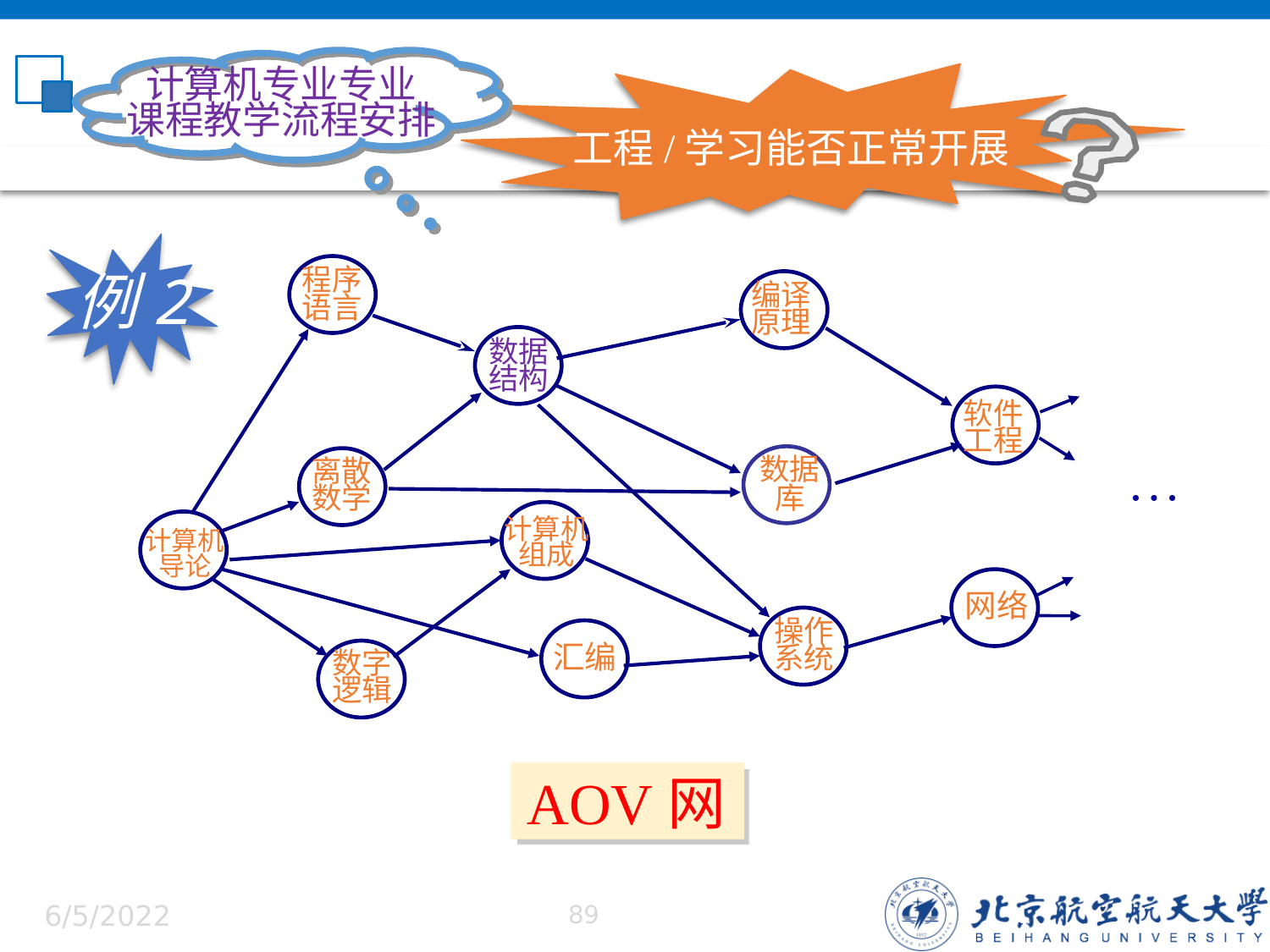

计算机专业专业
课程教学流程安排

工程/学习能否正常开展

例2

程序
语言

编译
原理

数据
结构

软件
工程

数据
库
…
离散
数学

计算机
组成
计算机
导论

网络

操作
系统

汇编

数字
逻辑

AOV网

6/5/2022
89